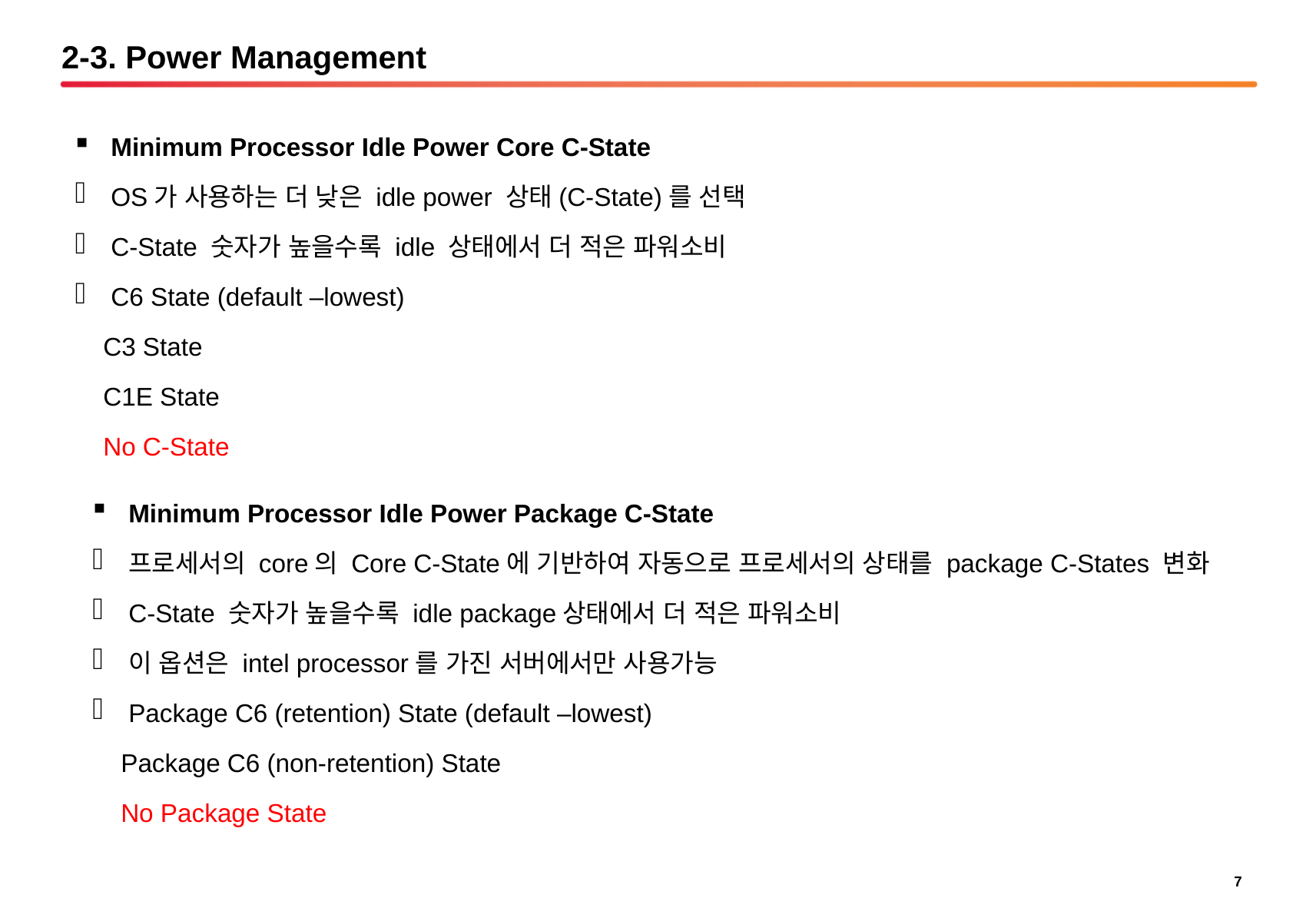

# 2-3. Power Management
Minimum Processor Idle Power Core C-State
OS가 사용하는 더 낮은 idle power 상태(C-State)를 선택
C-State 숫자가 높을수록 idle 상태에서 더 적은 파워소비
C6 State (default –lowest)
    C3 State
    C1E State
    No C-State
Minimum Processor Idle Power Package C-State
프로세서의 core의 Core C-State에 기반하여 자동으로 프로세서의 상태를 package C-States 변화
C-State 숫자가 높을수록 idle package상태에서 더 적은 파워소비
이 옵션은 intel processor를 가진 서버에서만 사용가능
Package C6 (retention) State (default –lowest)
    Package C6 (non-retention) State
    No Package State